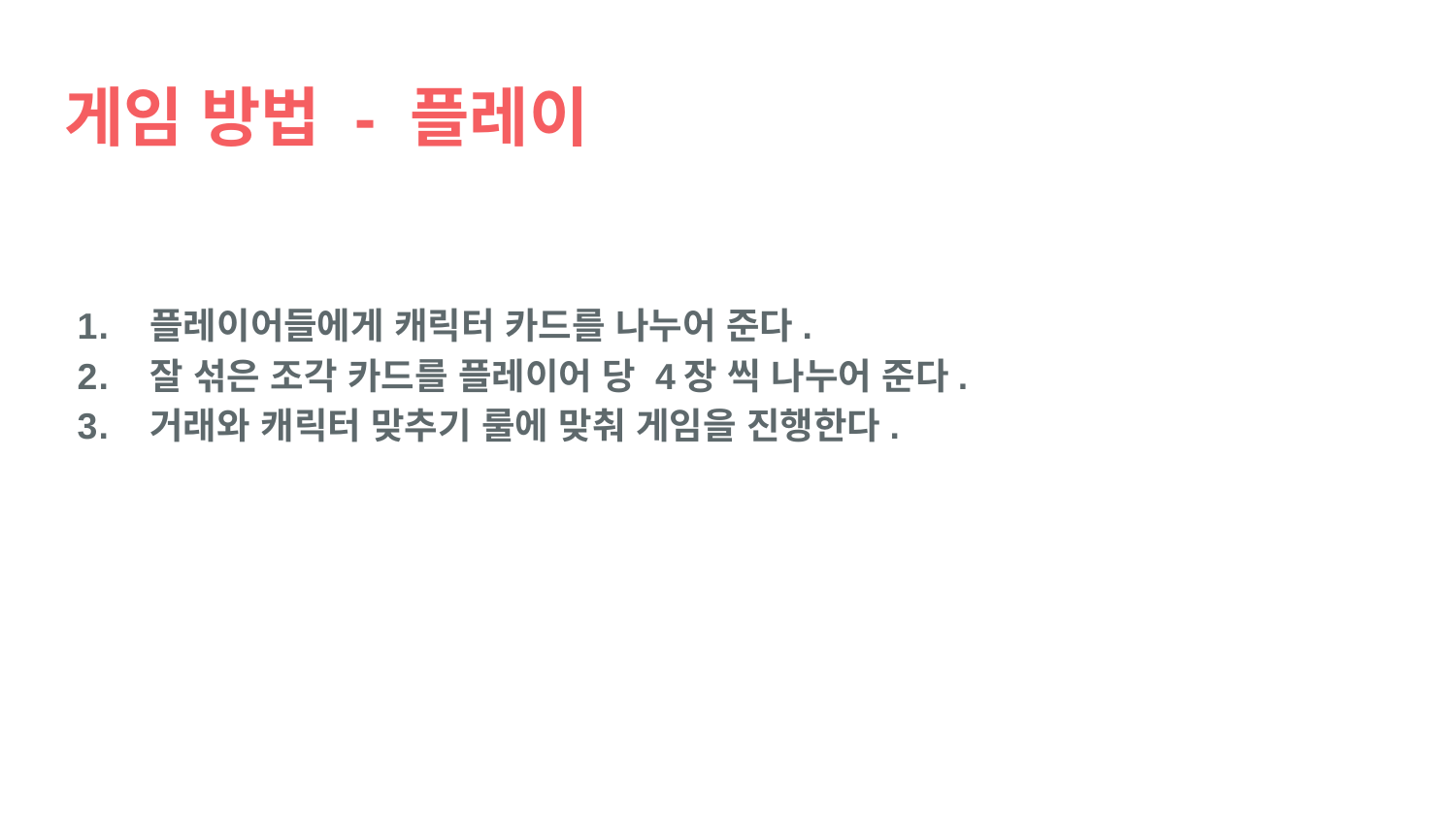

# 게임 방법 - 플레이

플레이어들에게 캐릭터 카드를 나누어 준다.
잘 섞은 조각 카드를 플레이어 당 4장 씩 나누어 준다.
거래와 캐릭터 맞추기 룰에 맞춰 게임을 진행한다.